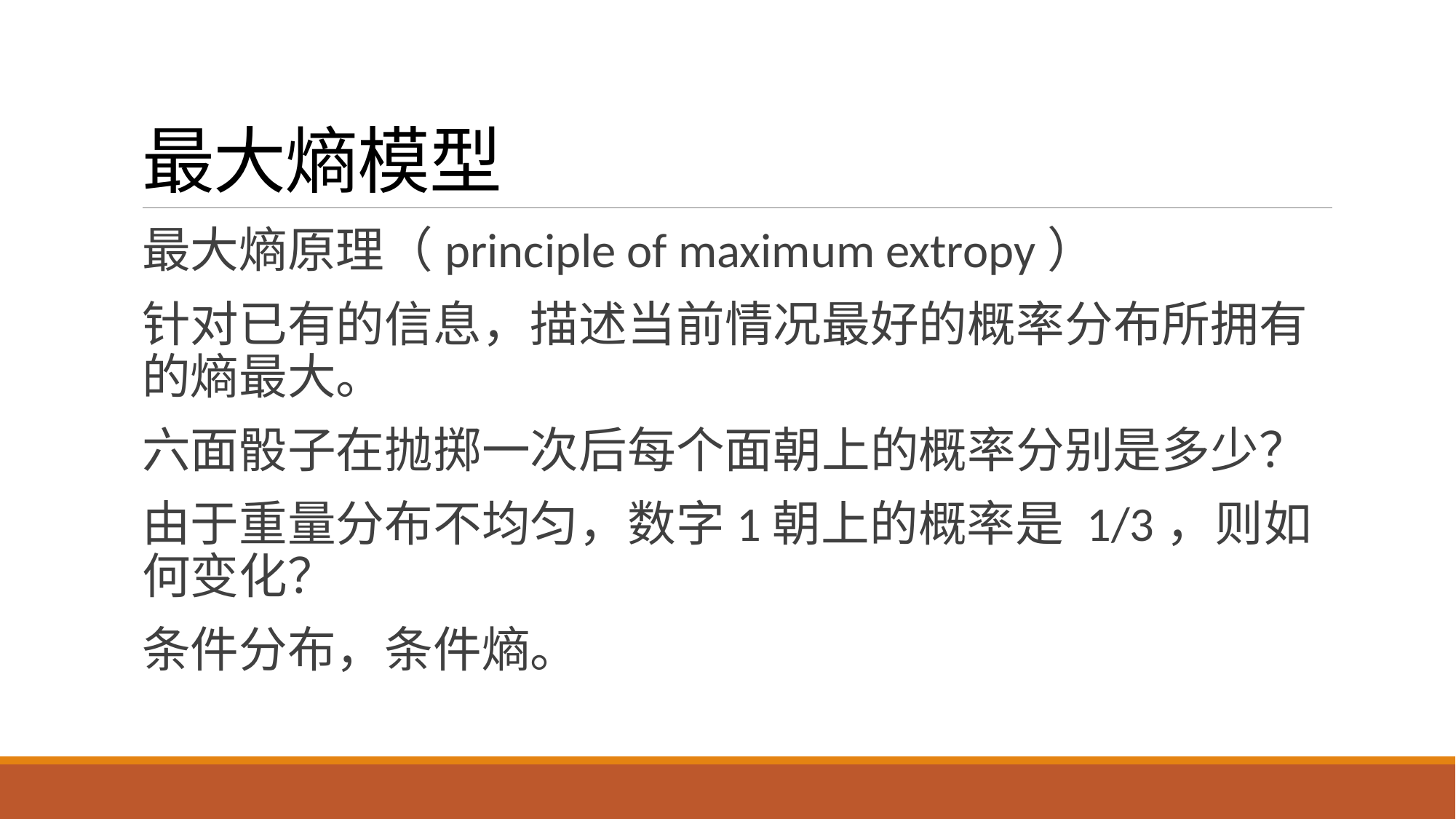

# 最大熵模型
最大熵原理（principle of maximum extropy）
针对已有的信息，描述当前情况最好的概率分布所拥有的熵最大。
六面骰子在抛掷一次后每个面朝上的概率分别是多少？
由于重量分布不均匀，数字1朝上的概率是 1/3，则如何变化？
条件分布，条件熵。